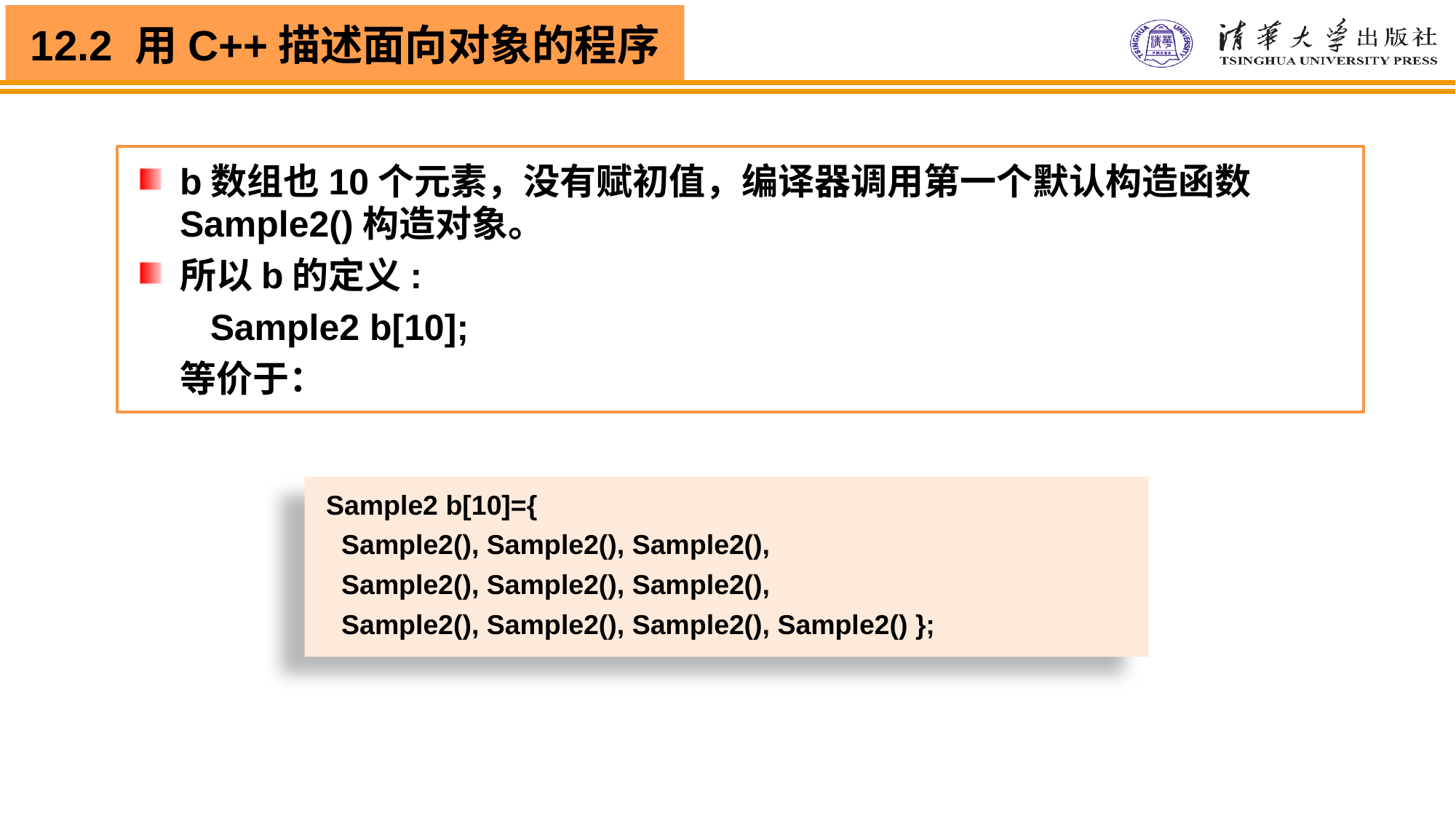

b数组也10个元素，没有赋初值，编译器调用第一个默认构造函数Sample2()构造对象。
所以b的定义:
       Sample2 b[10];
    等价于：
Sample2 b[10]={
  Sample2(), Sample2(), Sample2(),
  Sample2(), Sample2(), Sample2(),
  Sample2(), Sample2(), Sample2(), Sample2() };